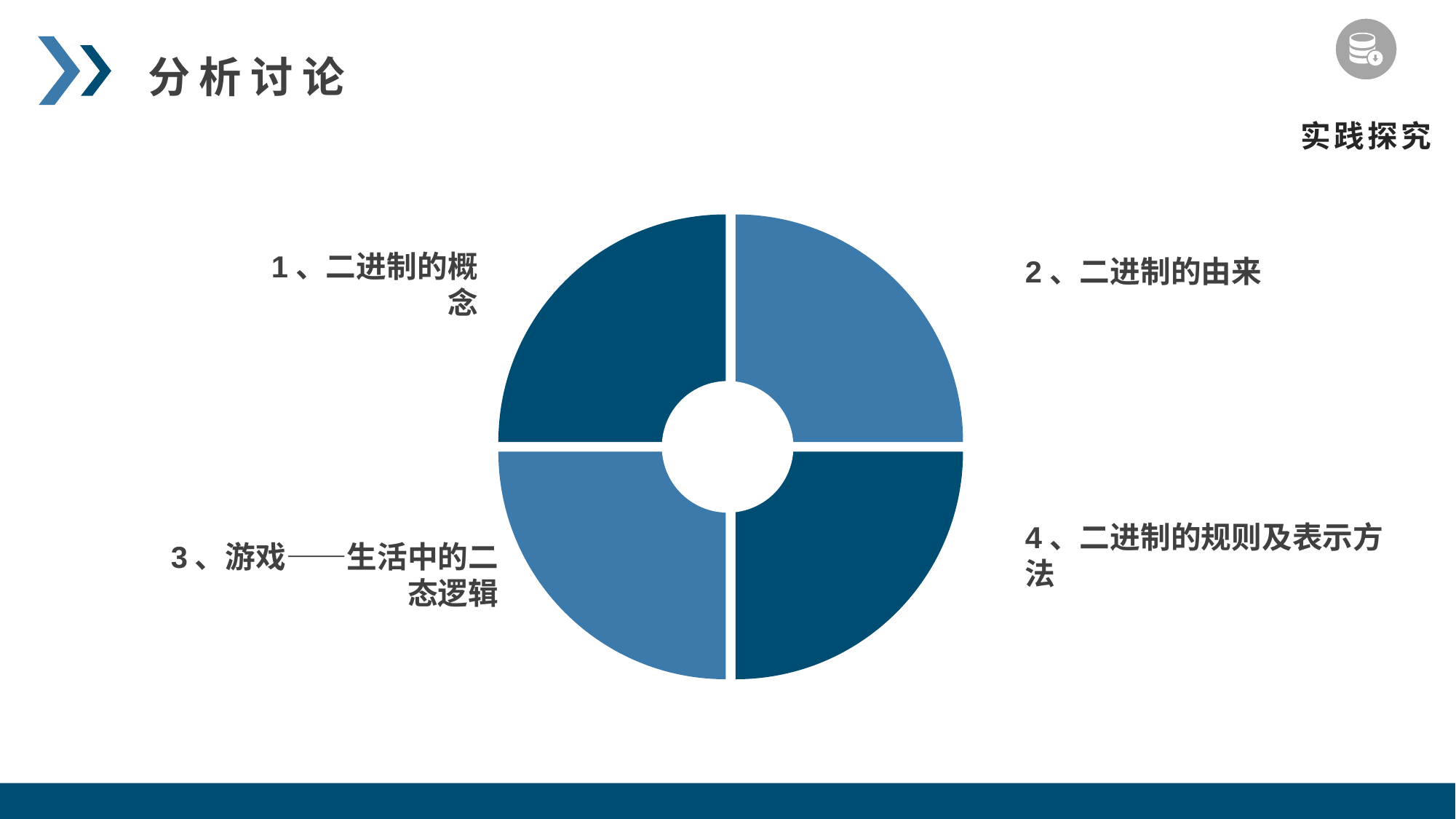

分析讨论

实践探究

1、二进制的概念
2、二进制的由来
4、二进制的规则及表示方法
3、游戏——生活中的二态逻辑